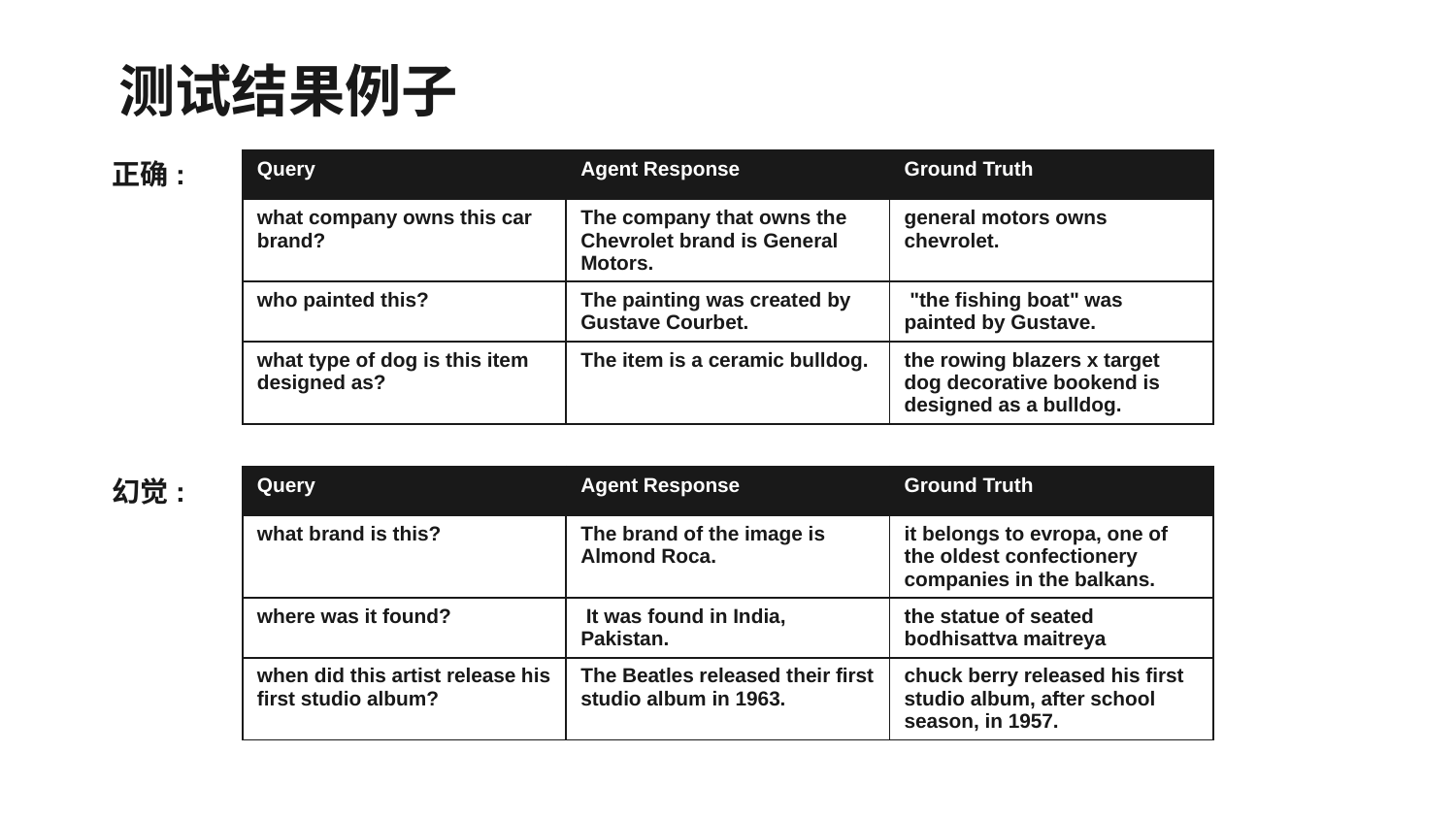

# 测试结果例子
正确:
| Query | Agent Response | Ground Truth |
| --- | --- | --- |
| what company owns this car brand? | The company that owns the Chevrolet brand is General Motors. | general motors owns chevrolet. |
| who painted this? | The painting was created by Gustave Courbet. | "the fishing boat" was painted by Gustave. |
| what type of dog is this item designed as? | The item is a ceramic bulldog. | the rowing blazers x target dog decorative bookend is designed as a bulldog. |
幻觉:
| Query | Agent Response | Ground Truth |
| --- | --- | --- |
| what brand is this? | The brand of the image is Almond Roca. | it belongs to evropa, one of the oldest confectionery companies in the balkans. |
| where was it found? | It was found in India, Pakistan. | the statue of seated bodhisattva maitreya |
| when did this artist release his first studio album? | The Beatles released their first studio album in 1963. | chuck berry released his first studio album, after school season, in 1957. |